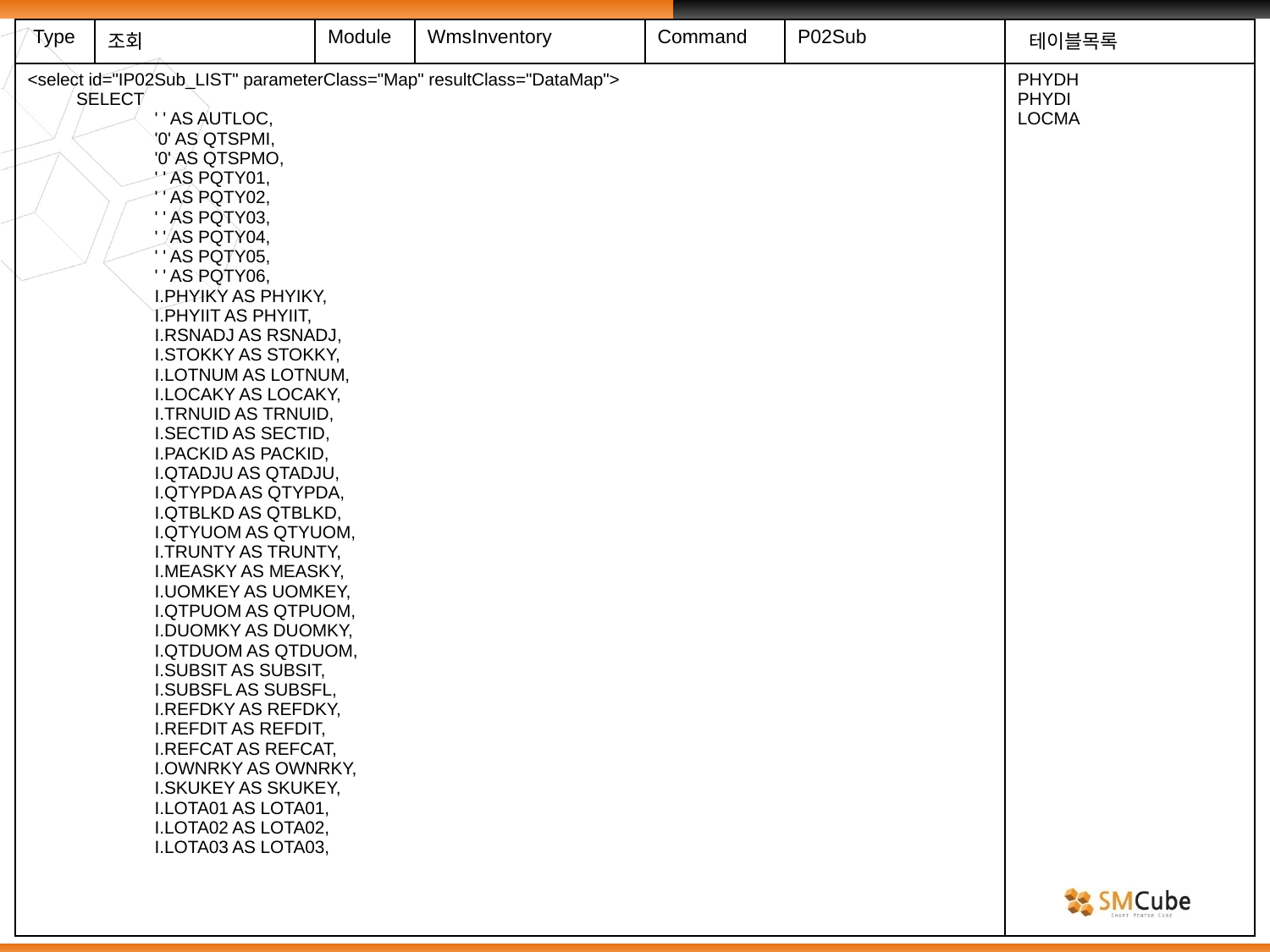

| Type | 조회 | Module | WmsInventory | Command | P02Sub | 테이블목록 |
| --- | --- | --- | --- | --- | --- | --- |
| <select id="IP02Sub\_LIST" parameterClass="Map" resultClass="DataMap"> SELECT ' ' AS AUTLOC, '0' AS QTSPMI, '0' AS QTSPMO, ' ' AS PQTY01, ' ' AS PQTY02, ' ' AS PQTY03, ' ' AS PQTY04, ' ' AS PQTY05, ' ' AS PQTY06, I.PHYIKY AS PHYIKY, I.PHYIIT AS PHYIIT, I.RSNADJ AS RSNADJ, I.STOKKY AS STOKKY, I.LOTNUM AS LOTNUM, I.LOCAKY AS LOCAKY, I.TRNUID AS TRNUID, I.SECTID AS SECTID, I.PACKID AS PACKID, I.QTADJU AS QTADJU, I.QTYPDA AS QTYPDA, I.QTBLKD AS QTBLKD, I.QTYUOM AS QTYUOM, I.TRUNTY AS TRUNTY, I.MEASKY AS MEASKY, I.UOMKEY AS UOMKEY, I.QTPUOM AS QTPUOM, I.DUOMKY AS DUOMKY, I.QTDUOM AS QTDUOM, I.SUBSIT AS SUBSIT, I.SUBSFL AS SUBSFL, I.REFDKY AS REFDKY, I.REFDIT AS REFDIT, I.REFCAT AS REFCAT, I.OWNRKY AS OWNRKY, I.SKUKEY AS SKUKEY, I.LOTA01 AS LOTA01, I.LOTA02 AS LOTA02, I.LOTA03 AS LOTA03, |  |  |  |  |  | PHYDH PHYDI LOCMA |